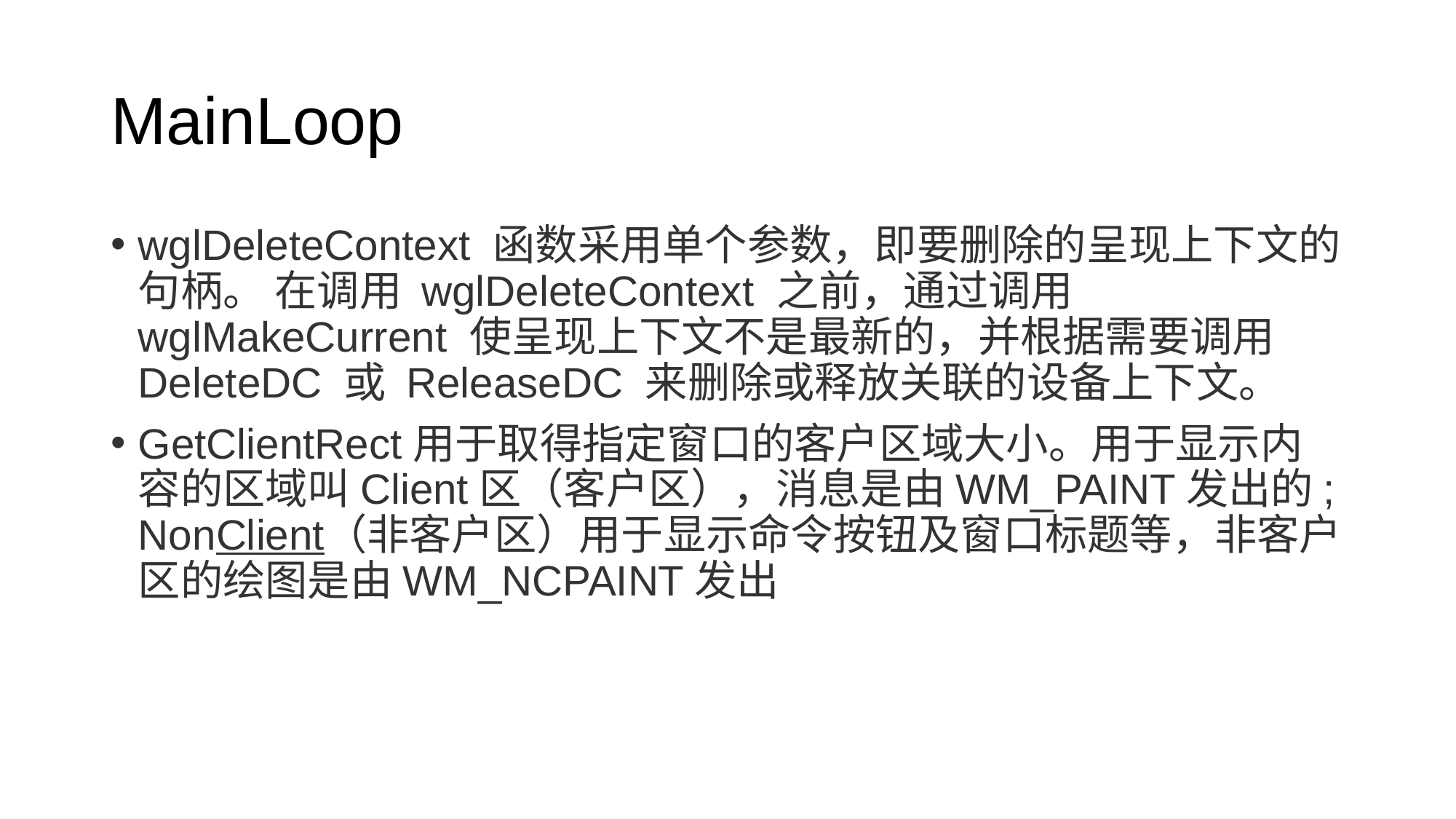

# MainLoop
wglDeleteContext 函数采用单个参数，即要删除的呈现上下文的句柄。 在调用 wglDeleteContext 之前，通过调用 wglMakeCurrent 使呈现上下文不是最新的，并根据需要调用 DeleteDC 或 ReleaseDC 来删除或释放关联的设备上下文。
GetClientRect用于取得指定窗口的客户区域大小。用于显示内容的区域叫Client区（客户区），消息是由WM_PAINT发出的; NonClient（非客户区）用于显示命令按钮及窗口标题等，非客户区的绘图是由WM_NCPAINT发出